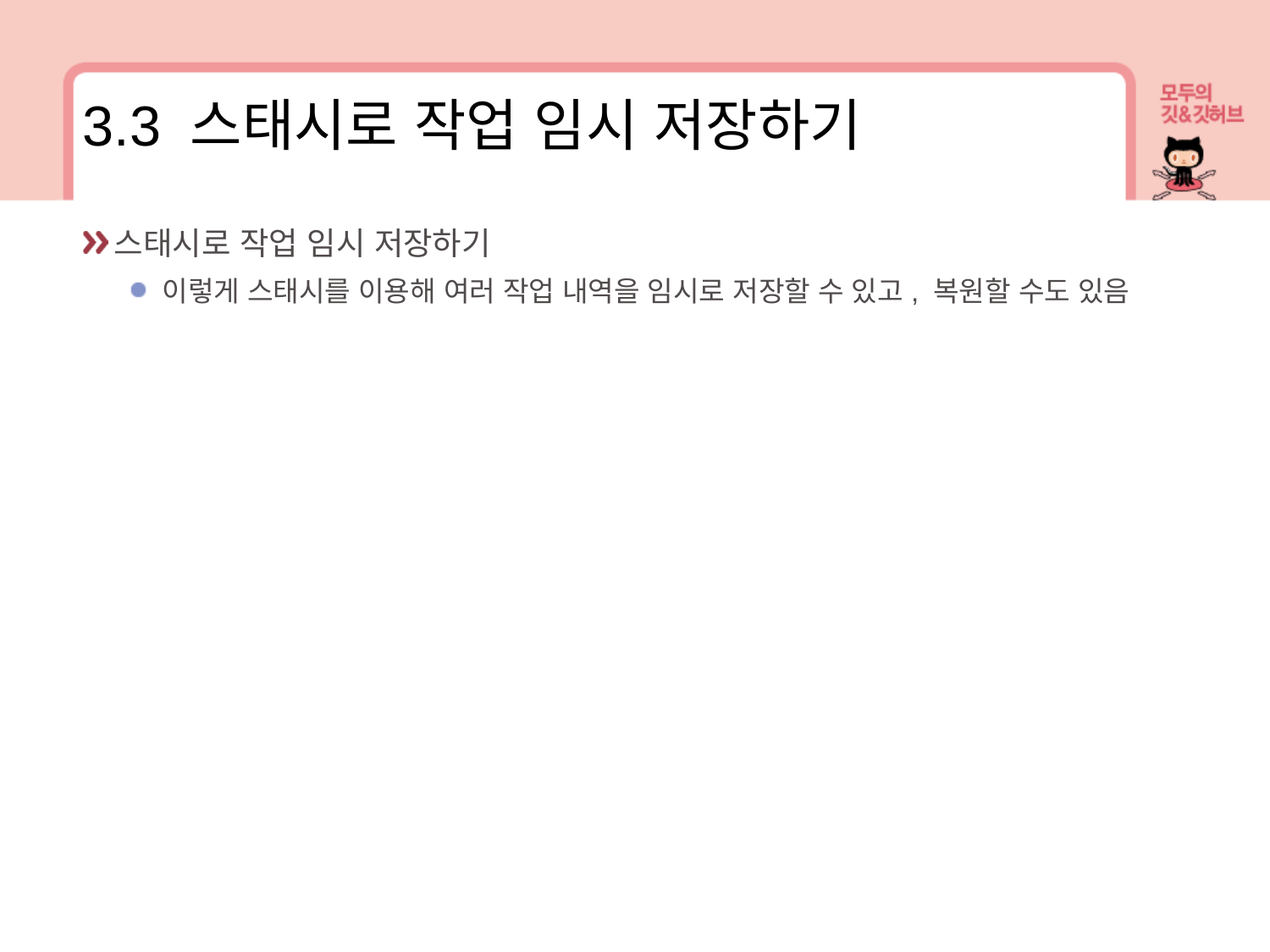

3.3 스태시로 작업 임시 저장하기
스태시로 작업 임시 저장하기
이렇게 스태시를 이용해 여러 작업 내역을 임시로 저장할 수 있고, 복원할 수도 있음